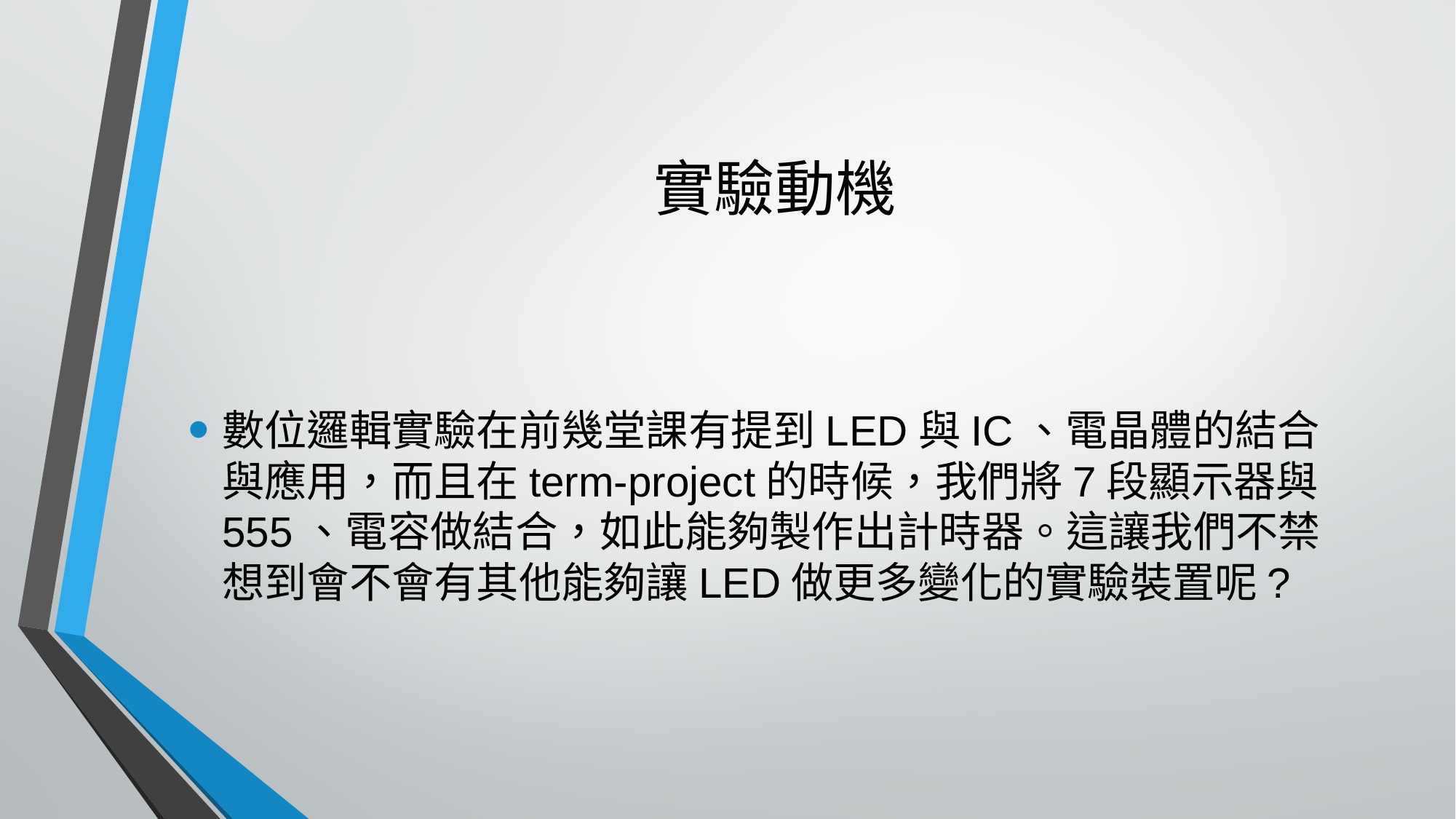

# 實驗動機
數位邏輯實驗在前幾堂課有提到LED與IC、電晶體的結合與應用，而且在term-project的時候，我們將7段顯示器與555、電容做結合，如此能夠製作出計時器。這讓我們不禁想到會不會有其他能夠讓LED做更多變化的實驗裝置呢?